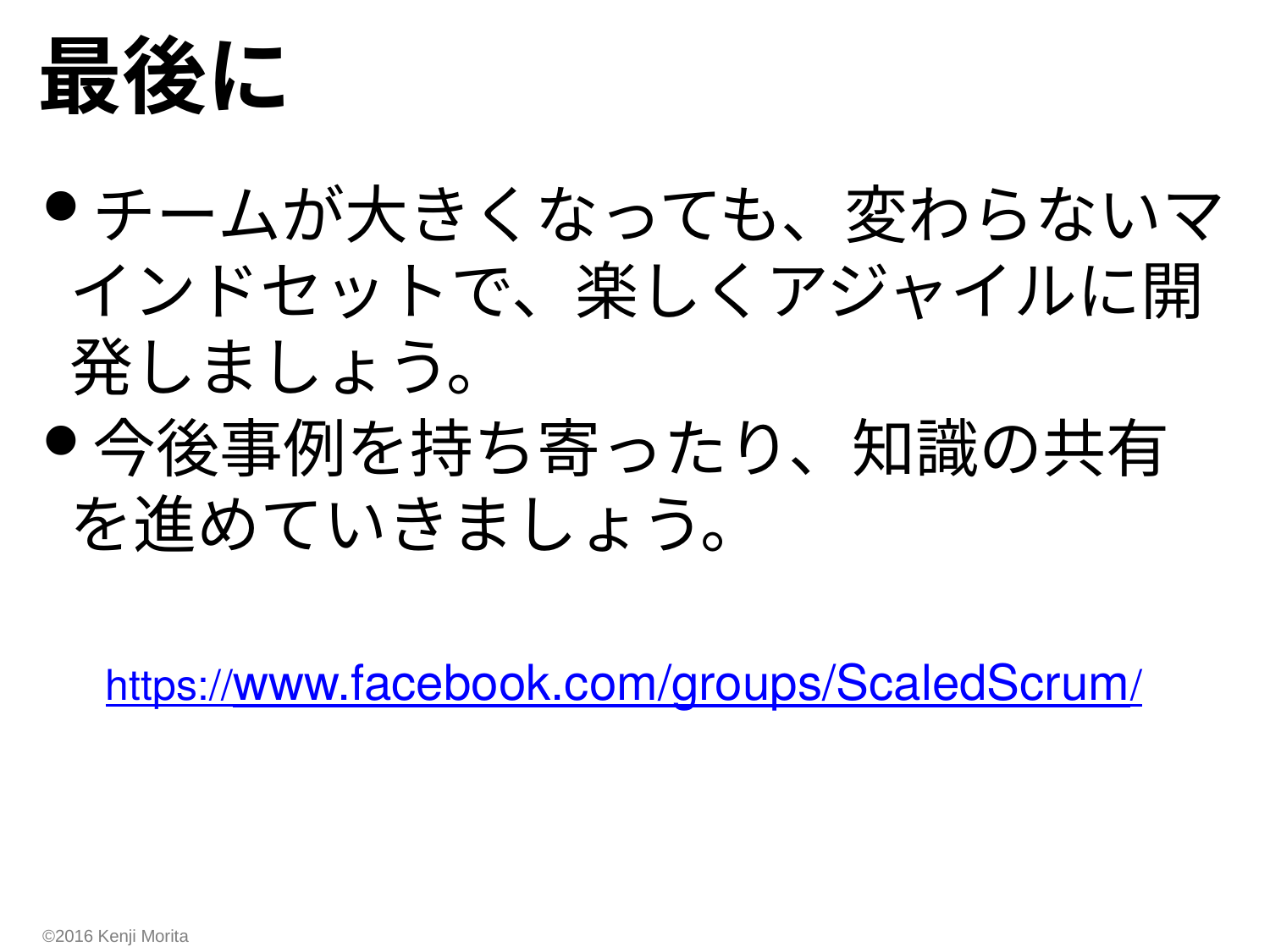

# 最後に
チームが大きくなっても、変わらないマインドセットで、楽しくアジャイルに開発しましょう。
今後事例を持ち寄ったり、知識の共有を進めていきましょう。
https://www.facebook.com/groups/ScaledScrum/